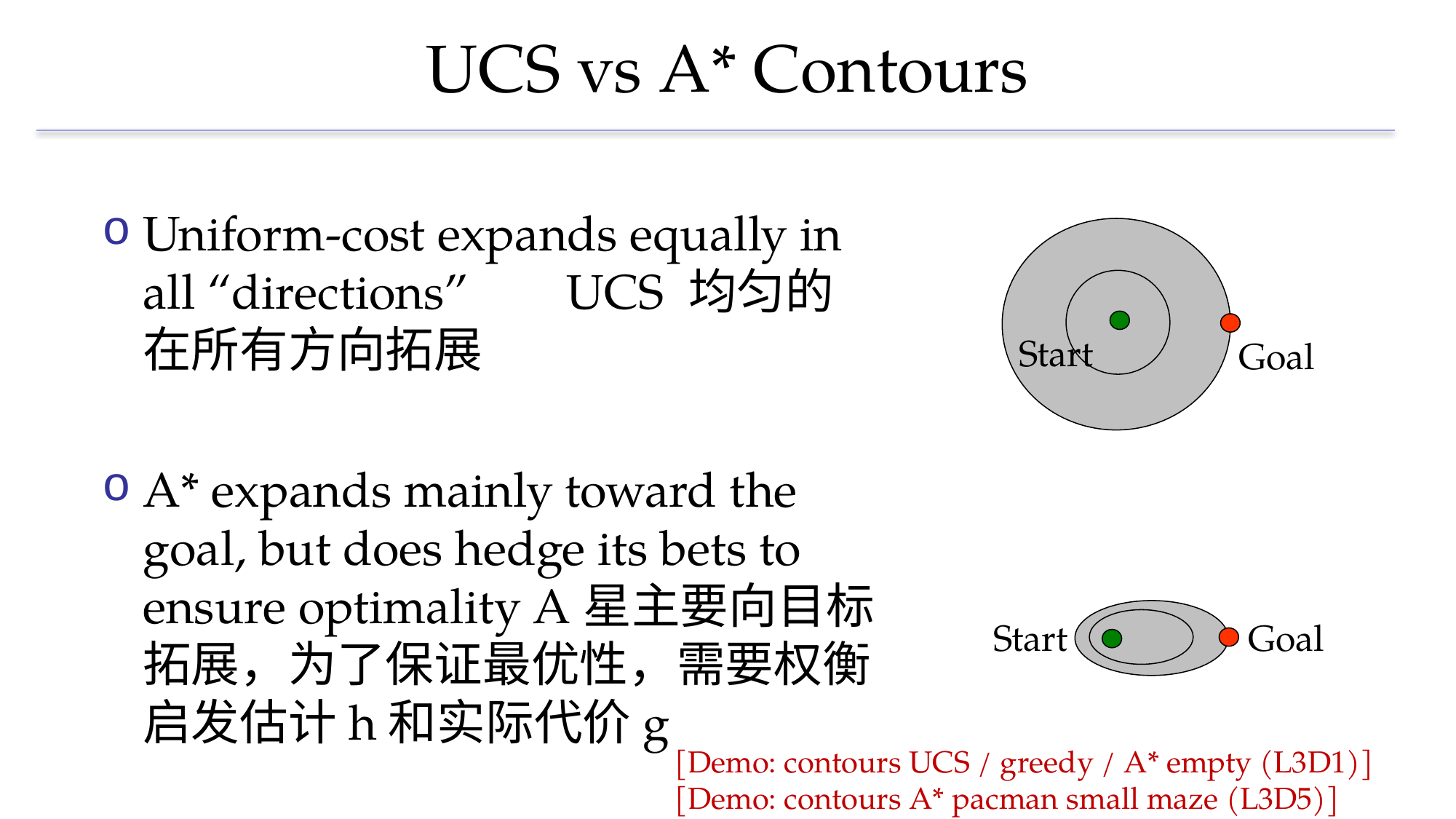

# UCS vs A* Contours
Uniform-cost expands equally in all “directions”        UCS 均匀的在所有方向拓展

A* expands mainly toward the goal, but does hedge its bets to ensure optimality A星主要向目标拓展，为了保证最优性，需要权衡启发估计h和实际代价g

Start
Goal

Start

Goal

[Demo: contours UCS / greedy / A* empty (L3D1)]
[Demo: contours A* pacman small maze (L3D5)]